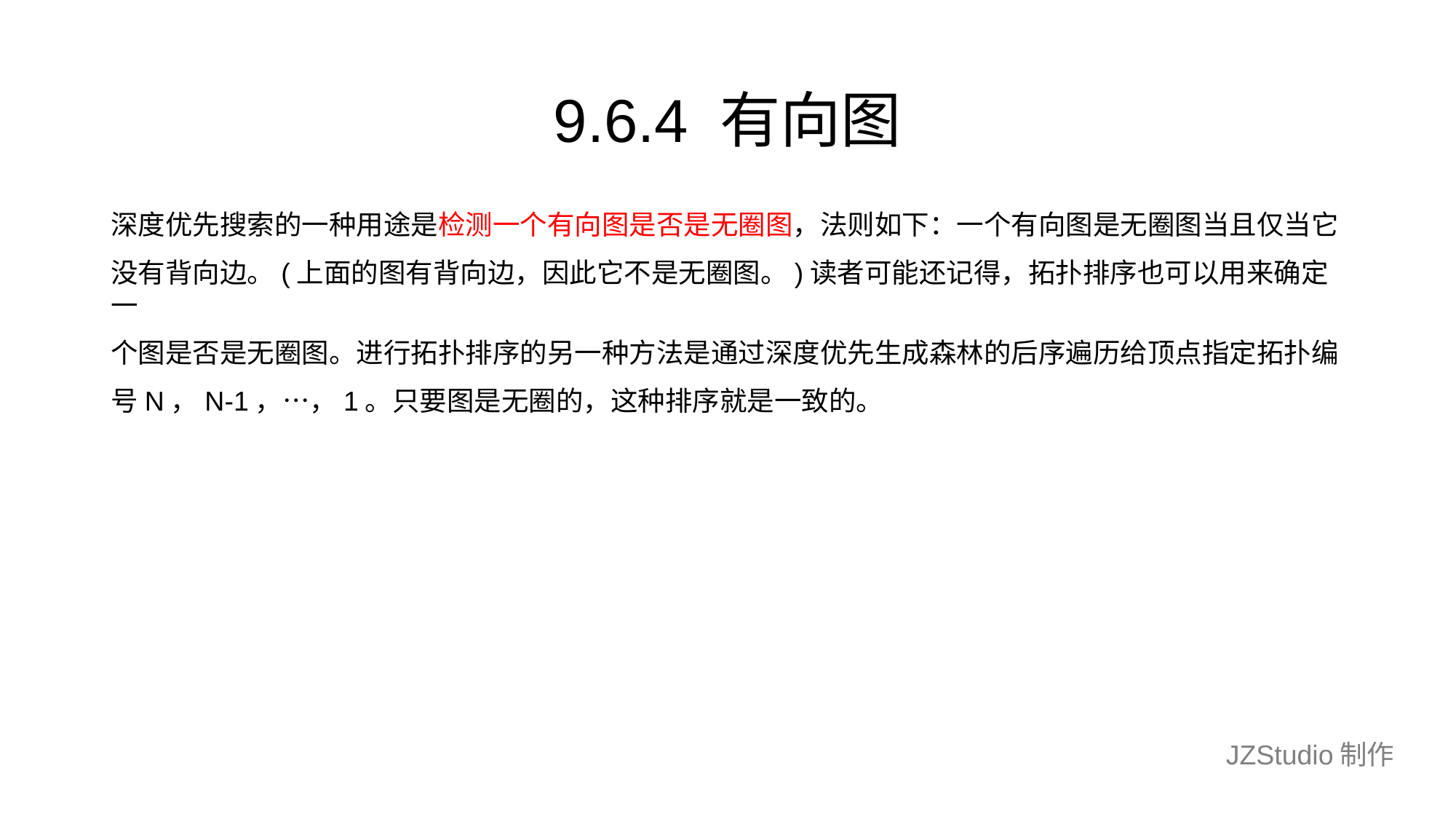

# 9.6.4 有向图
深度优先搜索的一种用途是检测一个有向图是否是无圈图，法则如下：一个有向图是无圈图当且仅当它
没有背向边。(上面的图有背向边，因此它不是无圈图。)读者可能还记得，拓扑排序也可以用来确定一
个图是否是无圈图。进行拓扑排序的另一种方法是通过深度优先生成森林的后序遍历给顶点指定拓扑编
号N，N-1，…，1。只要图是无圈的，这种排序就是一致的。